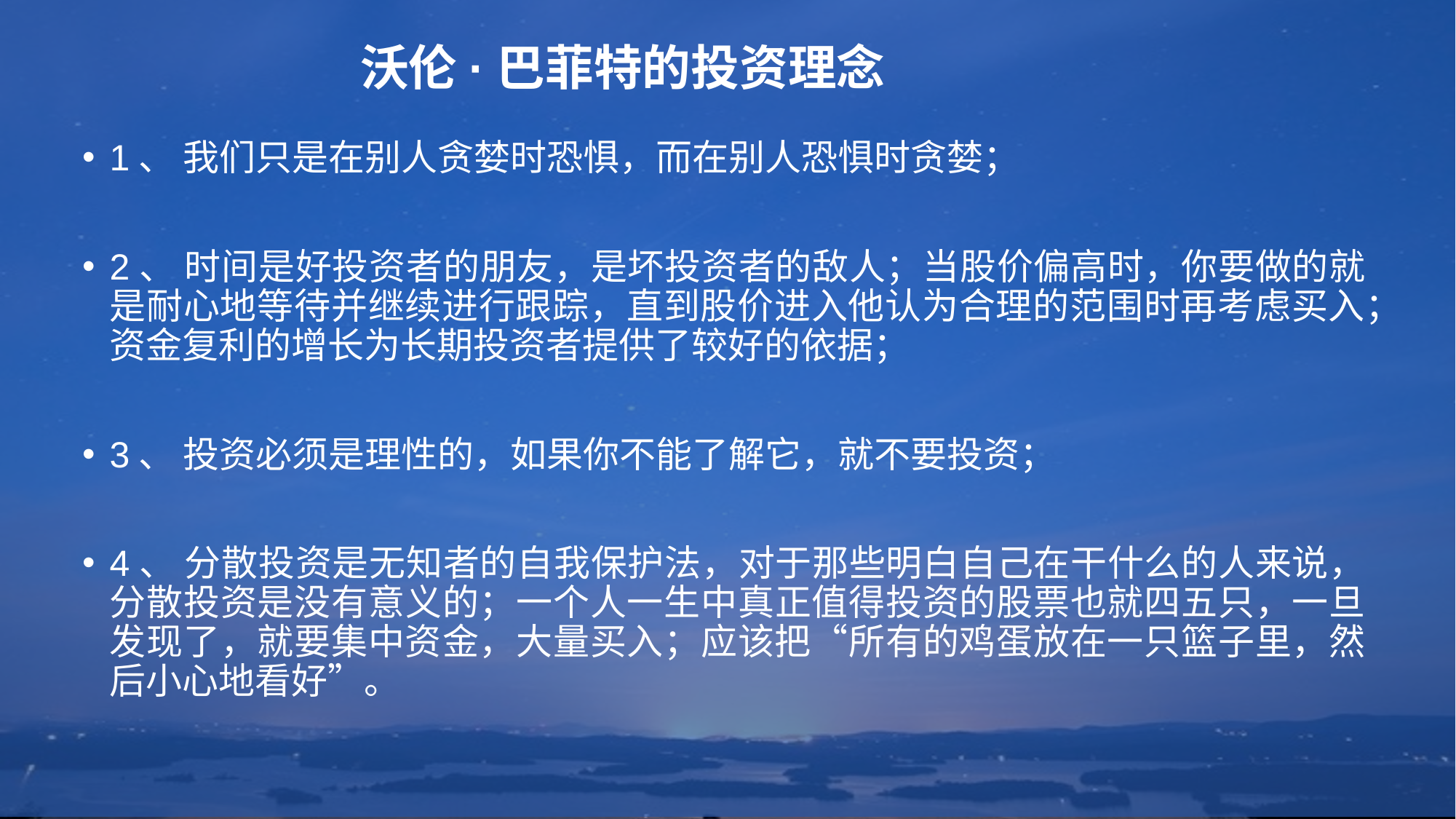

# 沃伦·巴菲特的投资理念
1、 我们只是在别人贪婪时恐惧，而在别人恐惧时贪婪；

2、 时间是好投资者的朋友，是坏投资者的敌人；当股价偏高时，你要做的就是耐心地等待并继续进行跟踪，直到股价进入他认为合理的范围时再考虑买入；资金复利的增长为长期投资者提供了较好的依据；

3、 投资必须是理性的，如果你不能了解它，就不要投资；

4、 分散投资是无知者的自我保护法，对于那些明白自己在干什么的人来说，分散投资是没有意义的；一个人一生中真正值得投资的股票也就四五只，一旦发现了，就要集中资金，大量买入；应该把“所有的鸡蛋放在一只篮子里，然后小心地看好”。